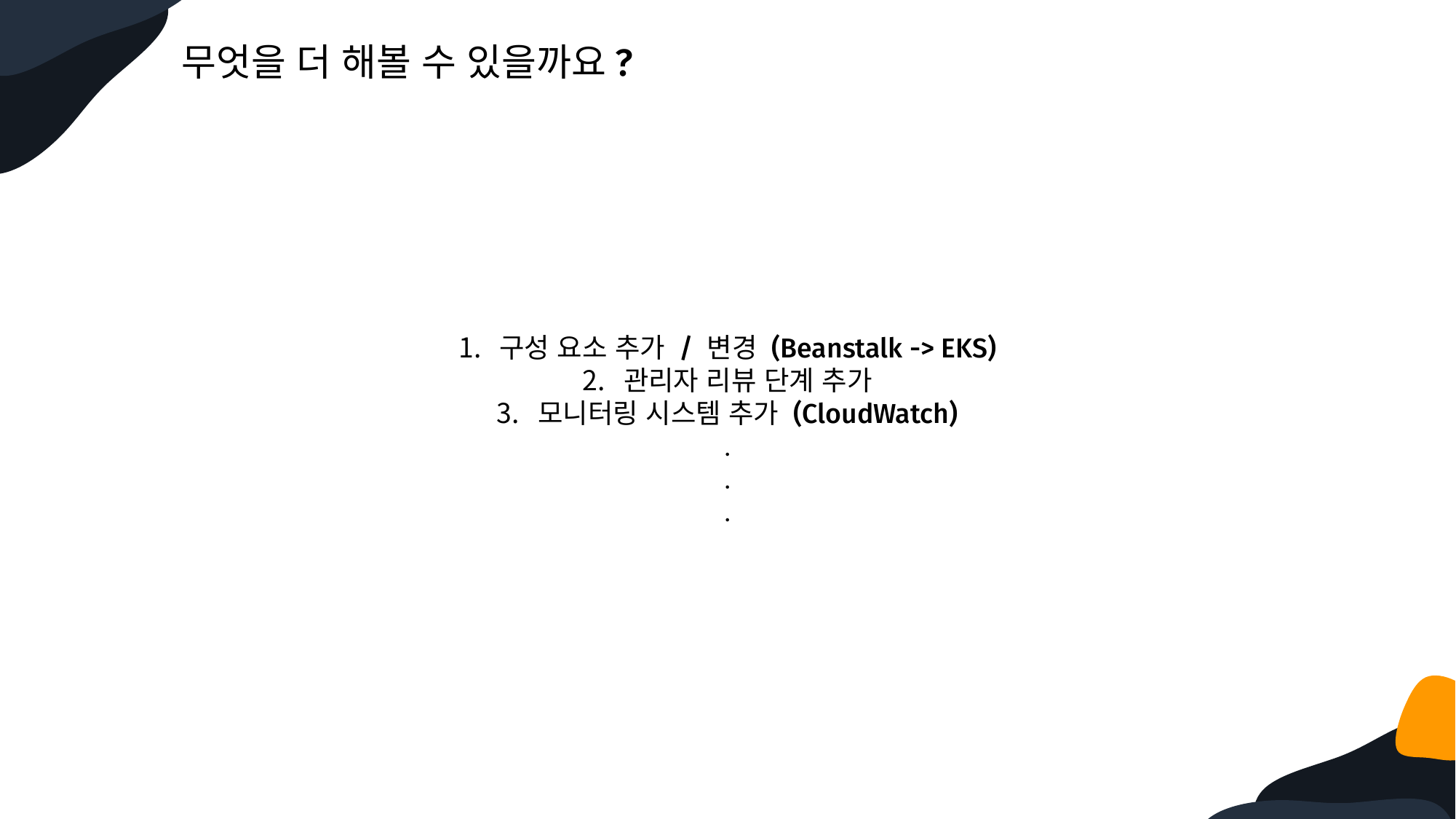

무엇을 더 해볼 수 있을까요?
구성 요소 추가 / 변경 (Beanstalk -> EKS)
관리자 리뷰 단계 추가
모니터링 시스템 추가 (CloudWatch)
.
.
.